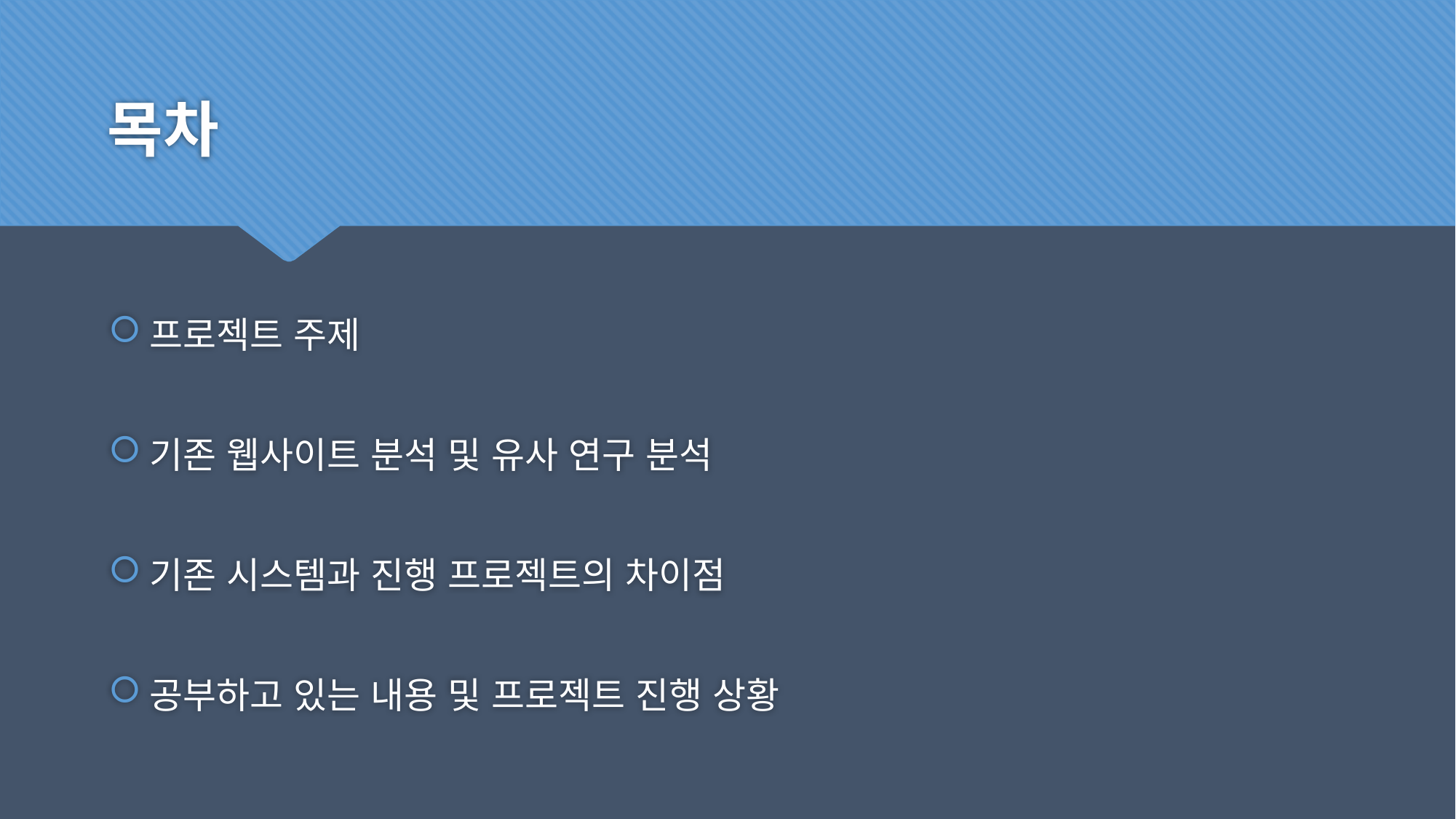

# 목차
프로젝트 주제

기존 웹사이트 분석 및 유사 연구 분석

기존 시스템과 진행 프로젝트의 차이점

공부하고 있는 내용 및 프로젝트 진행 상황